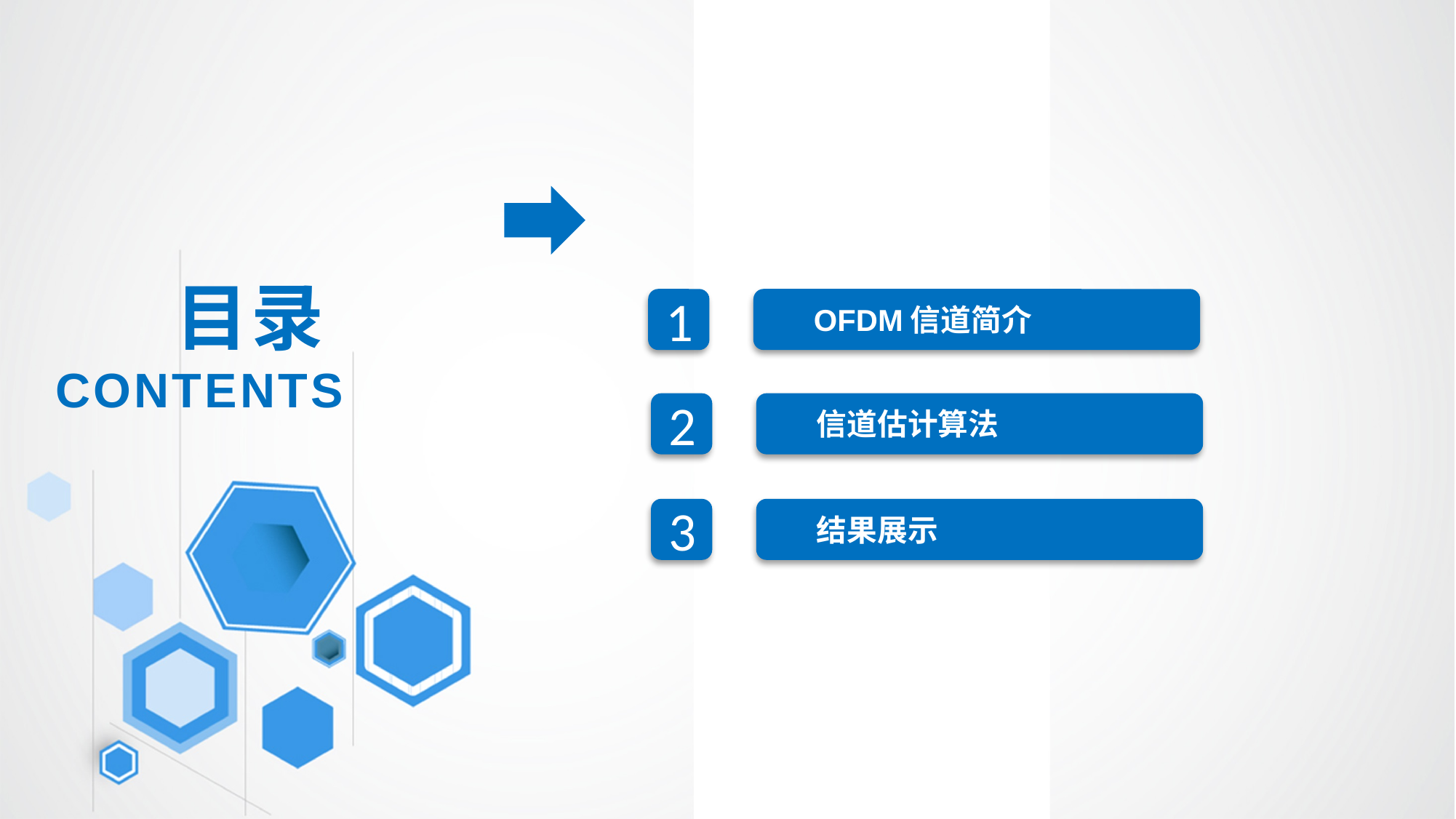

目录
CONTENTS
1

OFDM信道简介
2

信道估计算法
3

结果展示